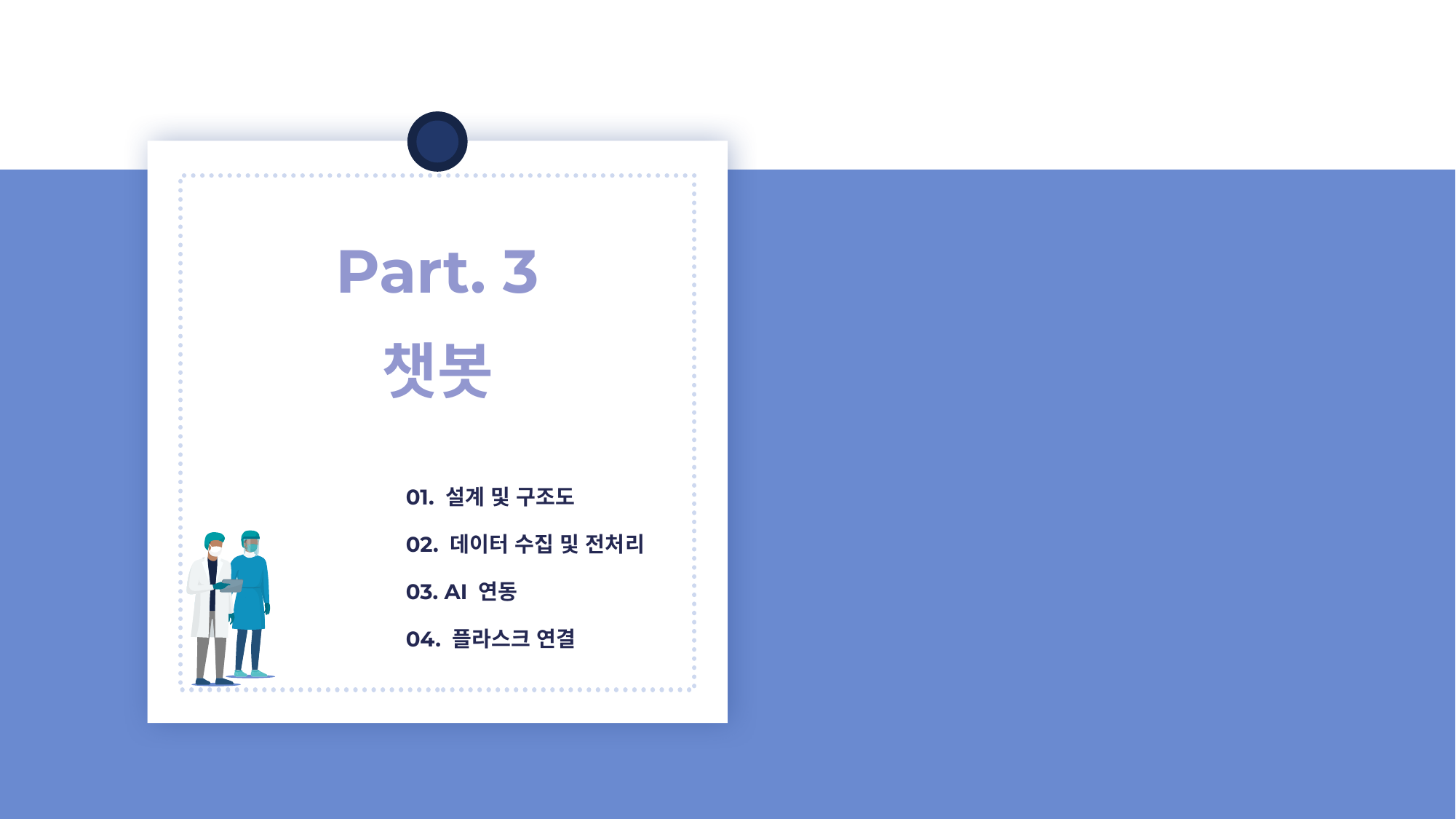

Part. 3
챗봇
01. 설계 및 구조도
02. 데이터 수집 및 전처리

03. AI 연동
04. 플라스크 연결